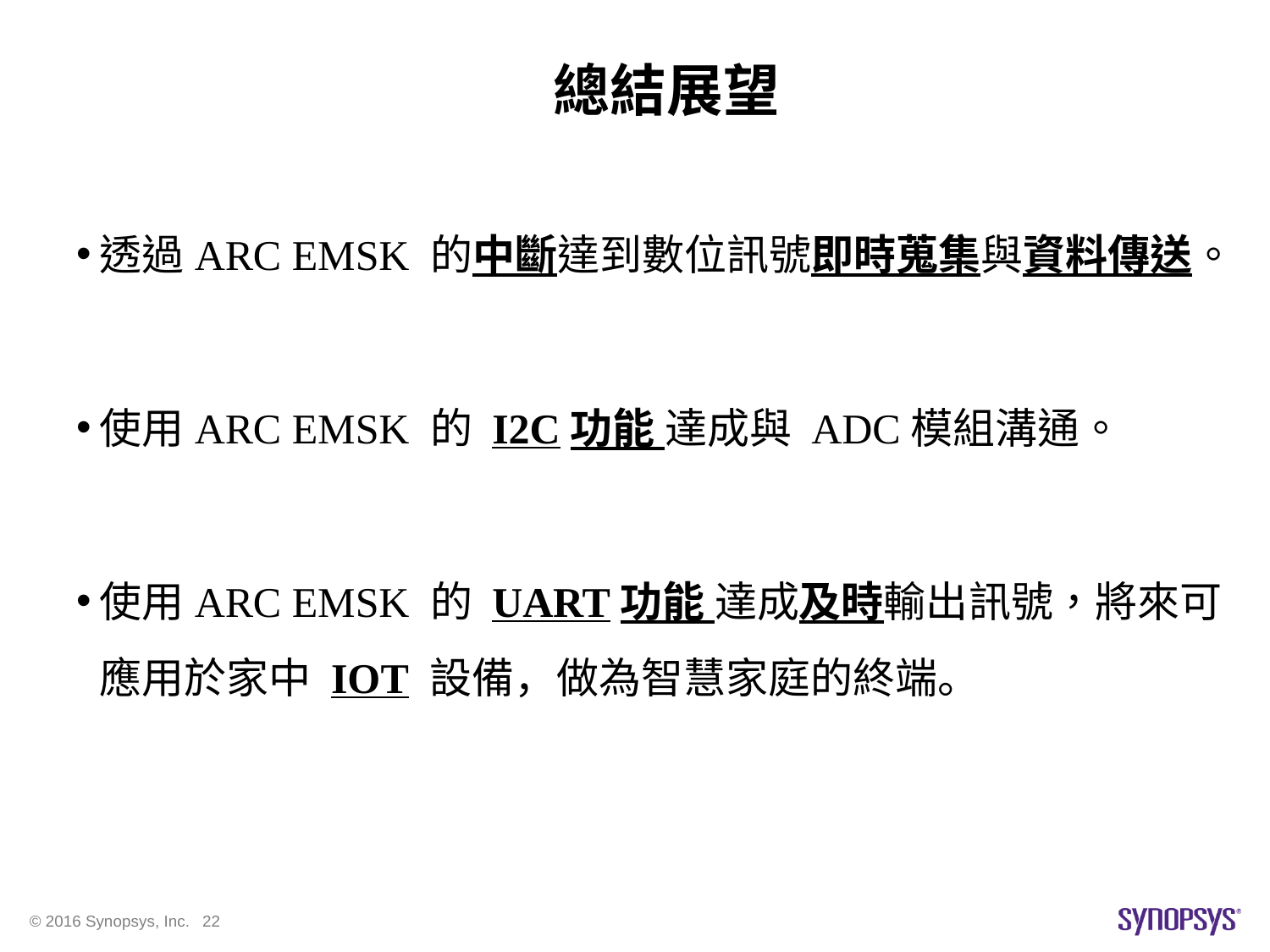

# 總結展望
透過ARC EMSK 的中斷達到數位訊號即時蒐集與資料傳送。

使用ARC EMSK 的 I2C功能 達成與 ADC模組溝通。

使用ARC EMSK 的 UART功能 達成及時輸出訊號，將來可應用於家中 IOT 設備，做為智慧家庭的終端。